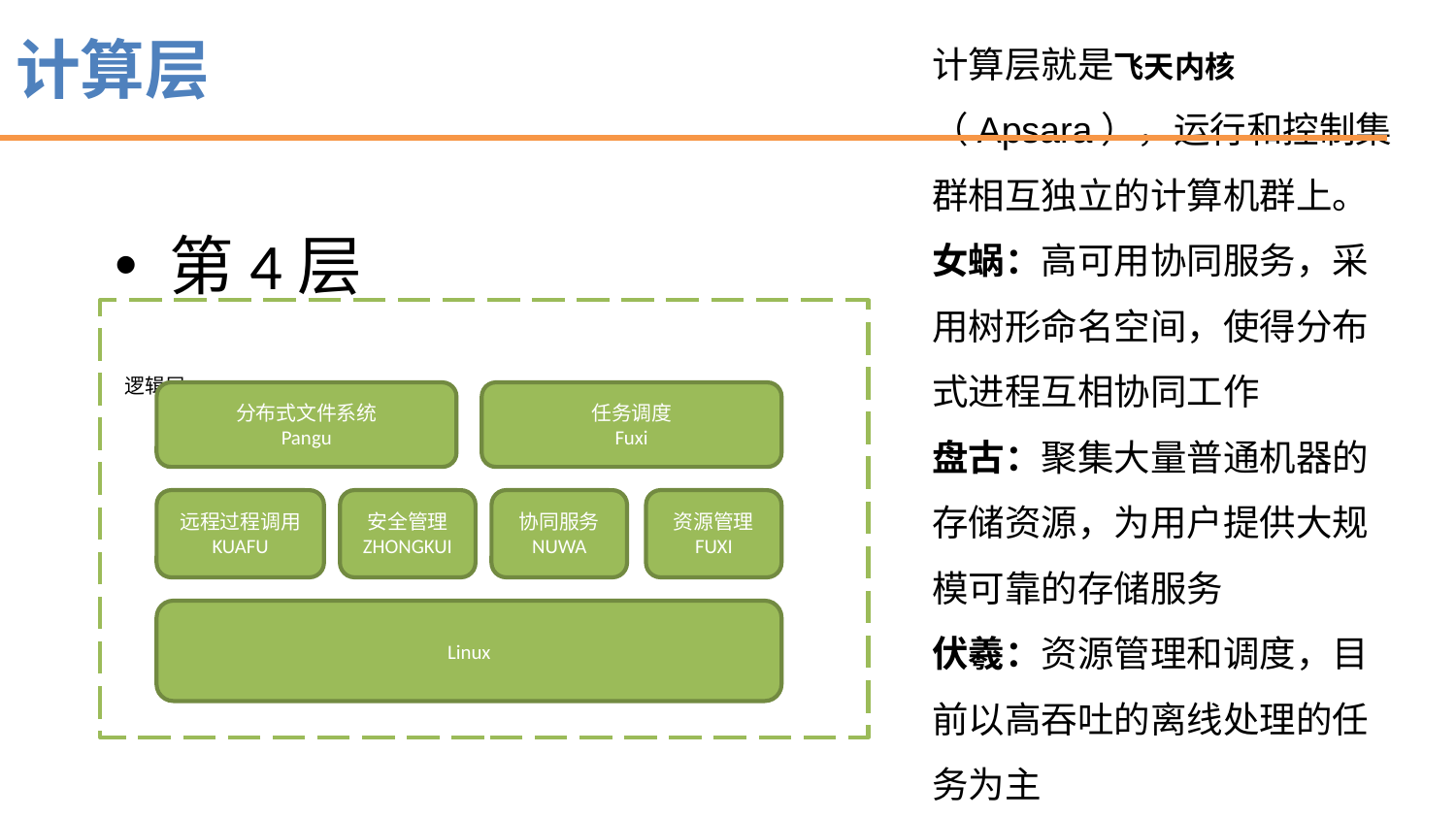

# 计算层
计算层就是飞天内核（Apsara），运行和控制集群相互独立的计算机群上。
女蜗：高可用协同服务，采用树形命名空间，使得分布式进程互相协同工作
盘古：聚集大量普通机器的存储资源，为用户提供大规模可靠的存储服务
伏羲：资源管理和调度，目前以高吞吐的离线处理的任务为主
第4层 计算层
  逻辑层

任务调度
Fuxi
分布式文件系统
Pangu
远程过程调用
KUAFU
安全管理
ZHONGKUI
协同服务
NUWA
资源管理
FUXI
Linux